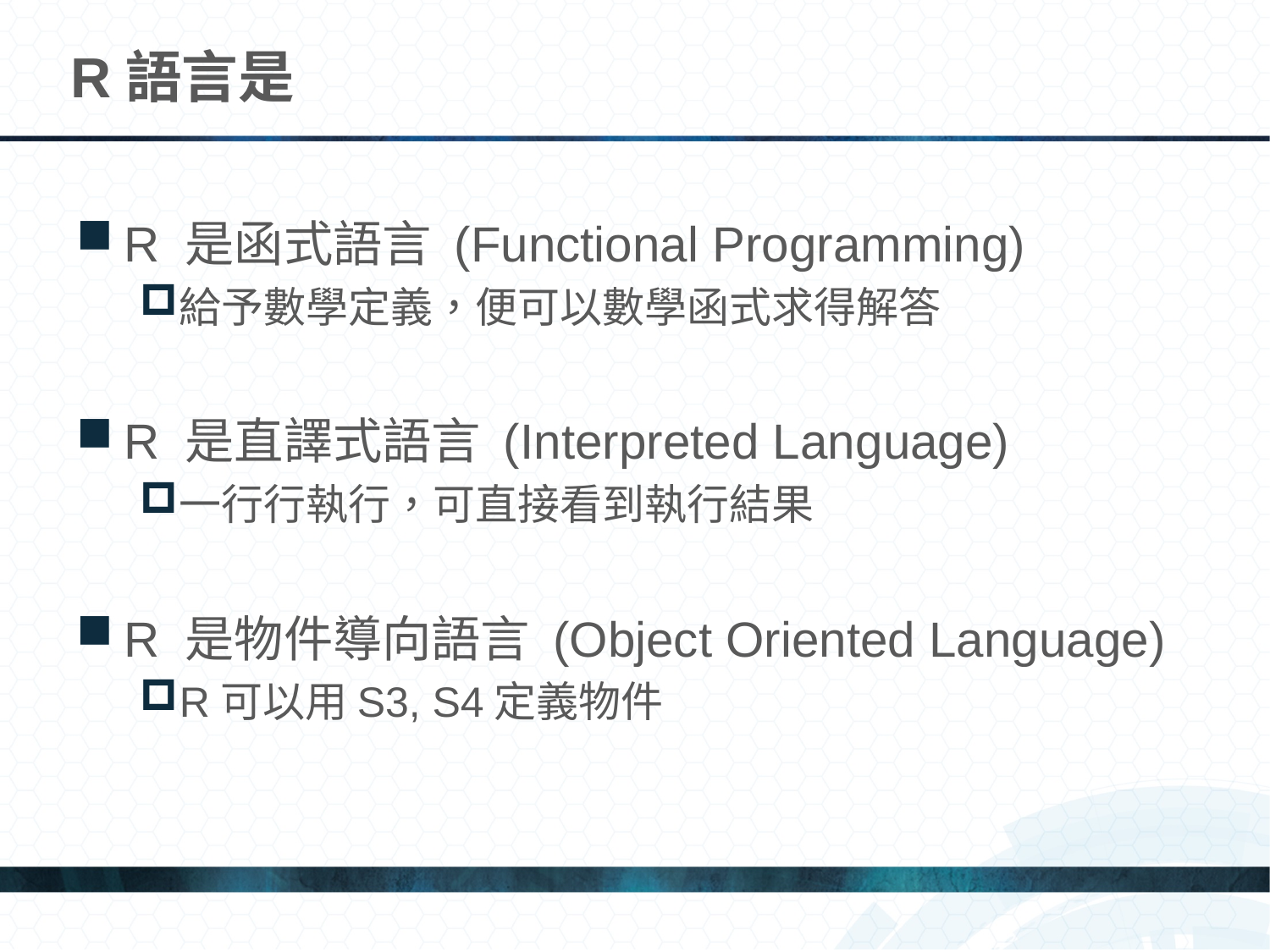

# R語言是
R 是函式語言 (Functional Programming)
給予數學定義，便可以數學函式求得解答

R 是直譯式語言 (Interpreted Language)
一行行執行，可直接看到執行結果

R 是物件導向語言 (Object Oriented Language)
R可以用S3, S4定義物件